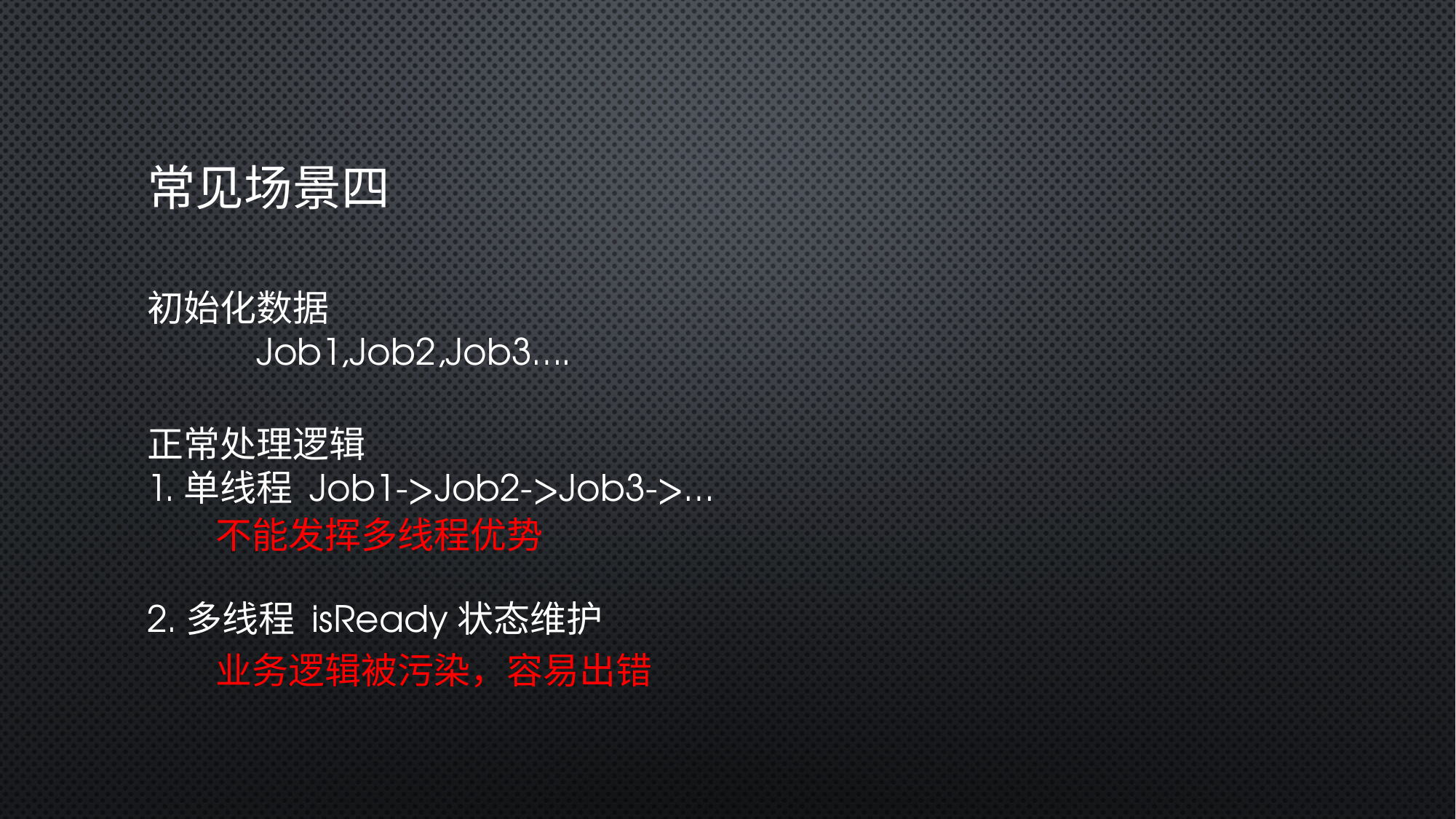

# 常见场景四
初始化数据
	Job1,Job2,Job3….

正常处理逻辑
1.单线程 Job1->Job2->Job3->…

2.多线程 isReady状态维护

不能发挥多线程优势

业务逻辑被污染，容易出错